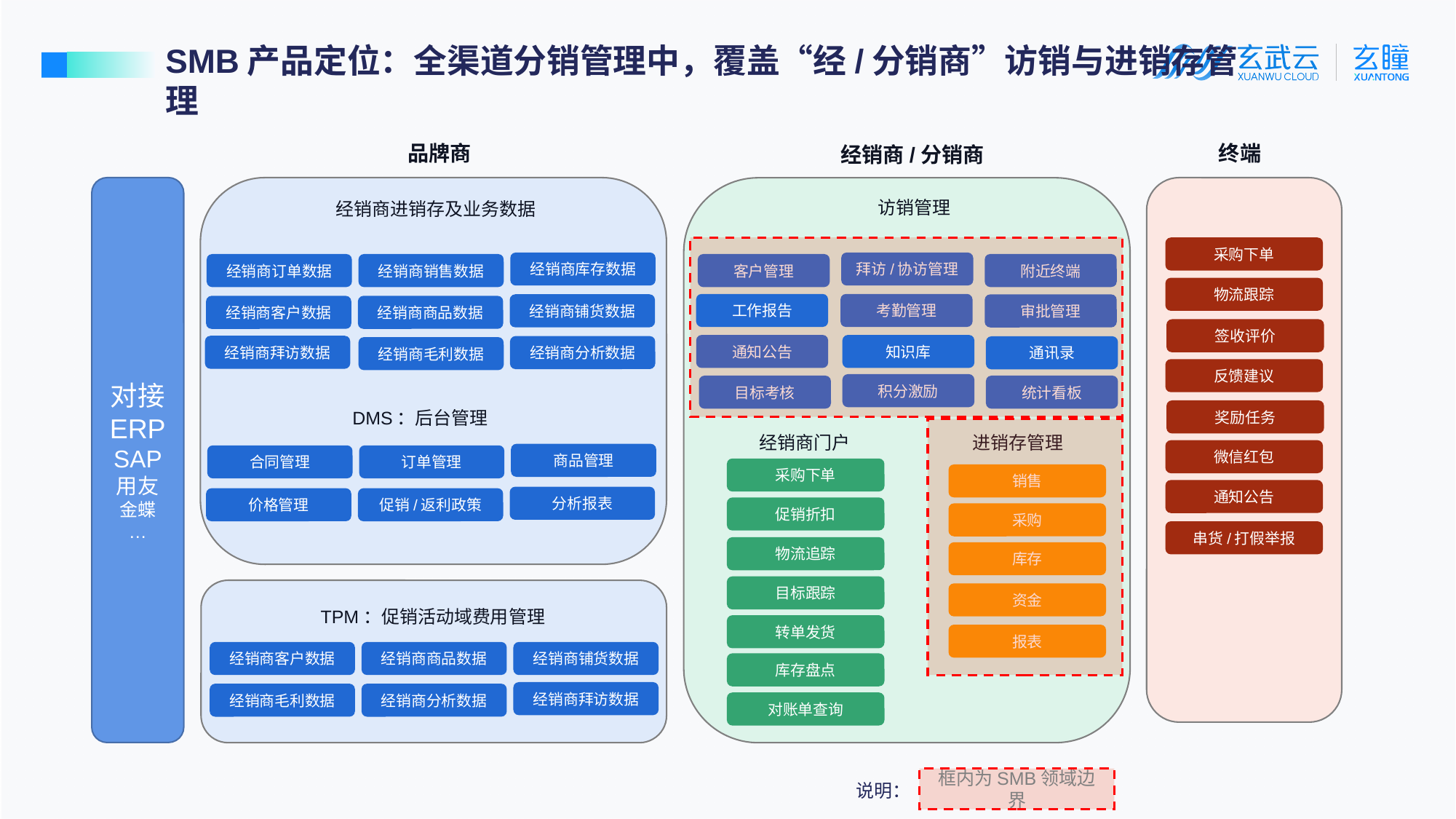

SMB产品定位：全渠道分销管理中，覆盖“经/分销商”访销与进销存管理
终端
品牌商
经销商/分销商
对接
ERP
SAP
用友
金蝶
…

访销管理
经销商进销存及业务数据

采购下单
经销商库存数据
拜访/协访管理
附近终端
经销商订单数据
经销商销售数据
客户管理
物流跟踪
工作报告
考勤管理
经销商铺货数据
审批管理
经销商客户数据
经销商商品数据
签收评价
通知公告
知识库
经销商拜访数据
经销商分析数据
通讯录
经销商毛利数据
反馈建议
积分激励
统计看板
目标考核
奖励任务
DMS：后台管理

经销商门户
进销存管理
微信红包
商品管理
合同管理
订单管理
采购下单
销售
通知公告
分析报表
价格管理
促销/返利政策
促销折扣
采购
串货/打假举报
物流追踪
库存
目标跟踪

资金
TPM：促销活动域费用管理
转单发货
报表
经销商客户数据
经销商商品数据
经销商铺货数据
库存盘点
经销商拜访数据
经销商毛利数据
经销商分析数据
对账单查询
框内为SMB领域边界
说明：